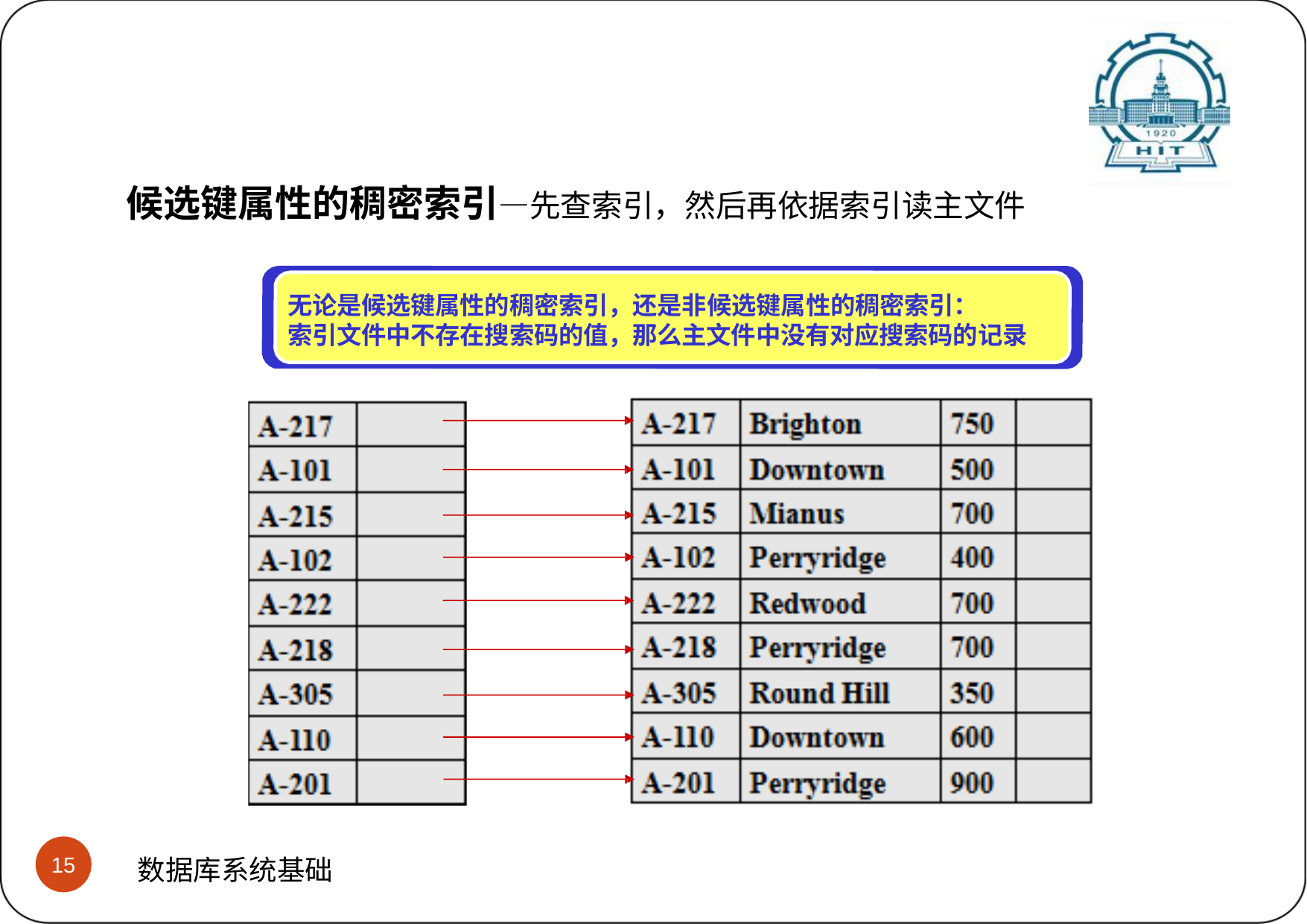

# 稠密索引和稀疏索引
(3)稠密索引如何定位记录
候选键属性的稠密索引—先查索引，然后再依据索引读主文件

无论是候选键属性的稠密索引，还是非候选键属性的稠密索引：
索引文件中不存在搜索码的值，那么主文件中没有对应搜索码的记录